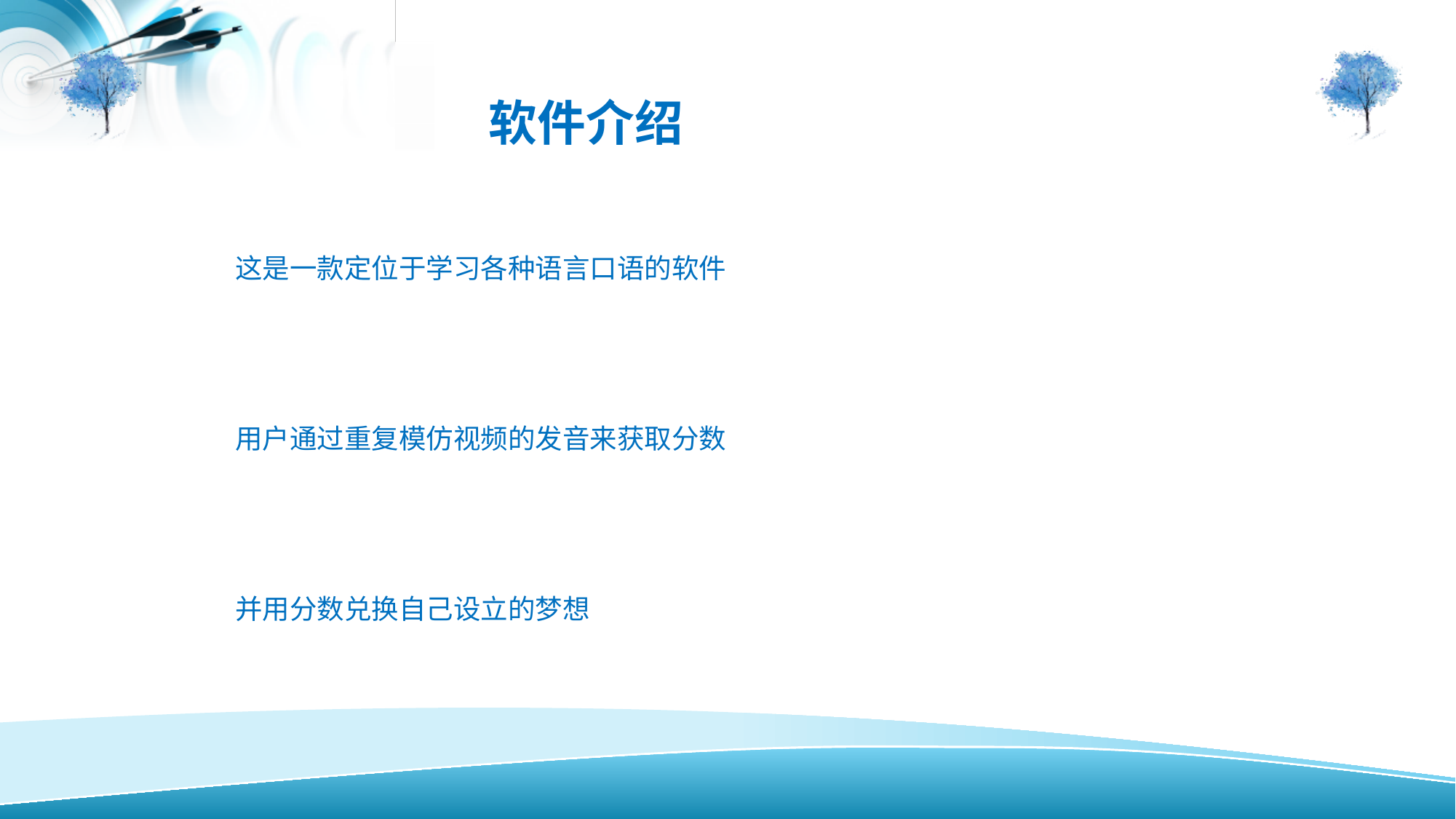

软件介绍
                              这是一款定位于学习各种语言口语的软件

                              用户通过重复模仿视频的发音来获取分数

                              并用分数兑换自己设立的梦想